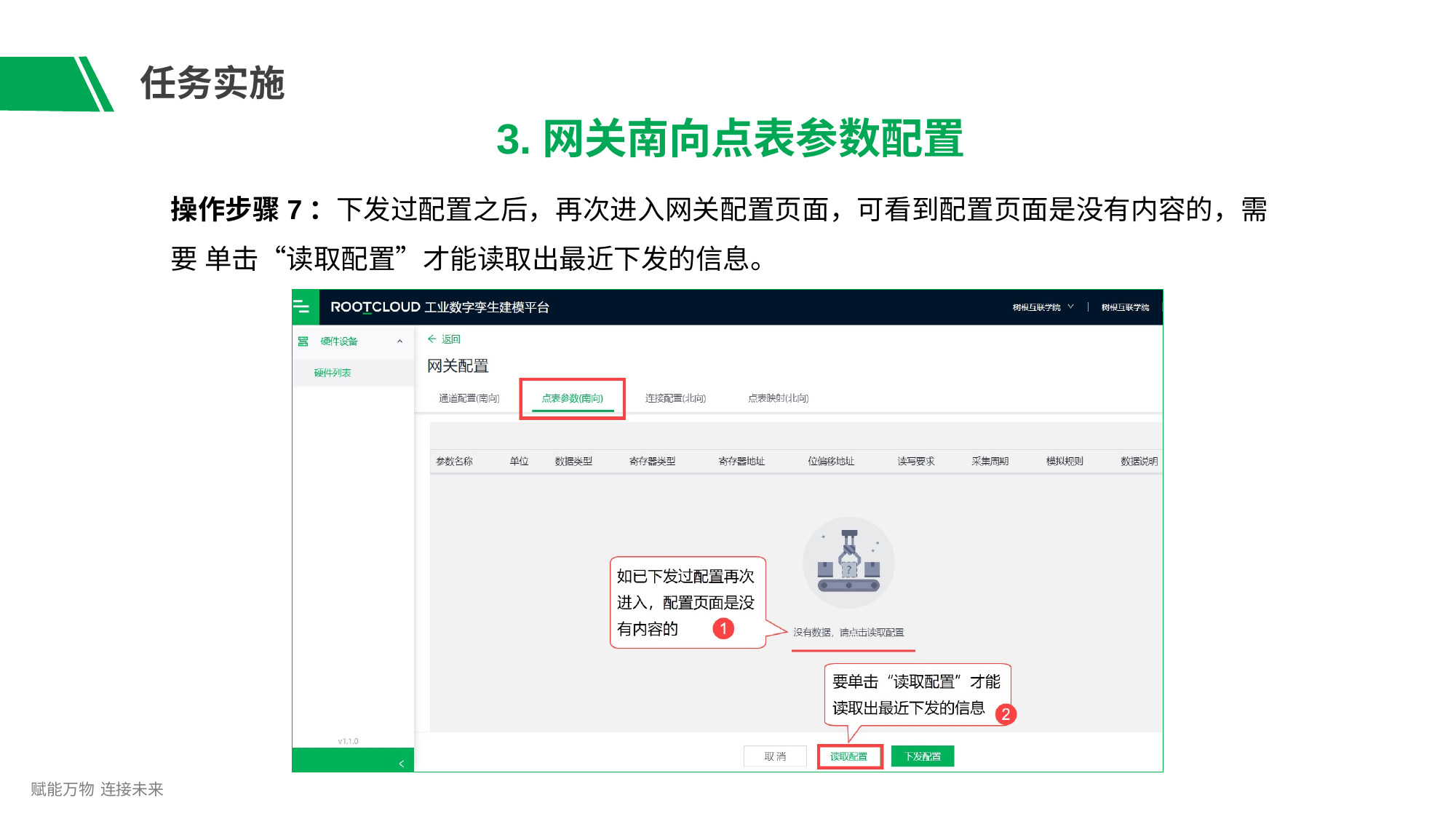

# 任务实施
3.网关南向点表参数配置
操作步骤7：下发过配置之后，再次进入网关配置页面，可看到配置页面是没有内容的，需要 单击“读取配置”才能读取出最近下发的信息。

赋能万物 连接未来